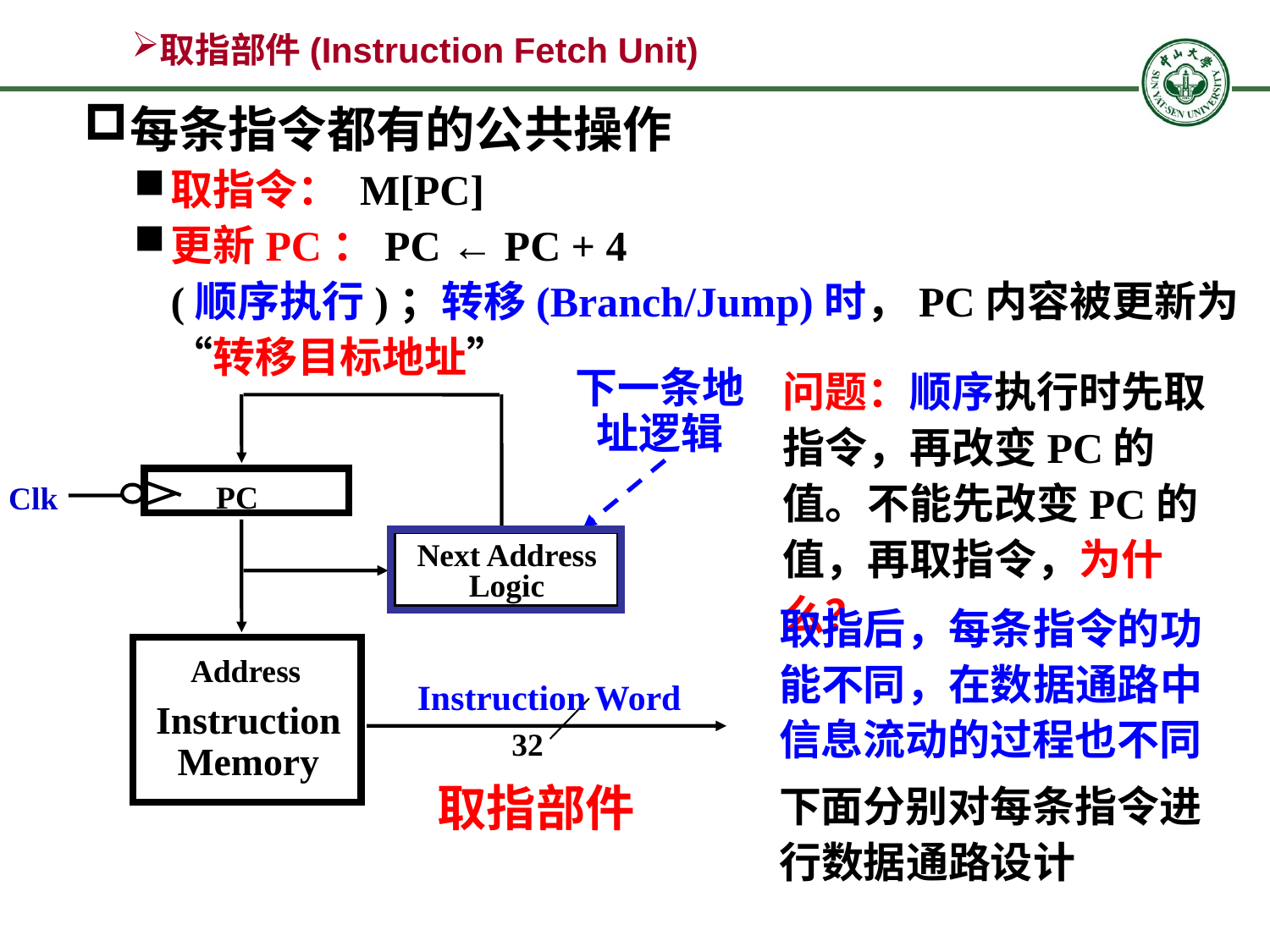

# 取指部件(Instruction Fetch Unit)
每条指令都有的公共操作
取指令： M[PC]
更新PC：PC ← PC + 4 (顺序执行)；转移(Branch/Jump)时，PC内容被更新为 “转移目标地址”
问题：顺序执行时先取指令，再改变PC的值。不能先改变PC的值，再取指令，为什么？
下一条地址逻辑

取指部件

PC
Clk

Next Address
Logic

Address
Instruction
Memory
Instruction Word

32
取指后，每条指令的功能不同，在数据通路中信息流动的过程也不同
下面分别对每条指令进行数据通路设计